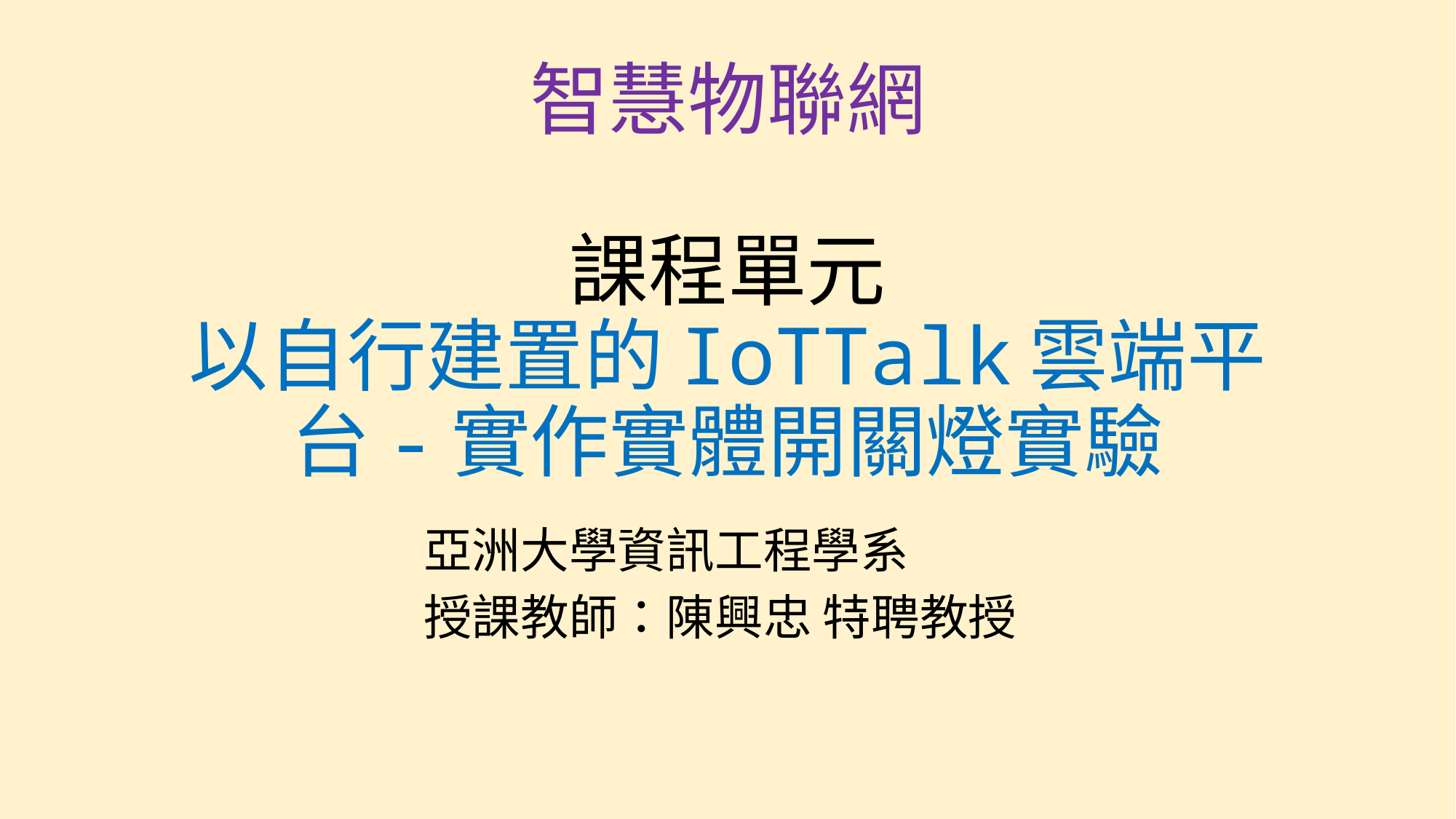

# 智慧物聯網 課程單元 以自行建置的IoTTalk雲端平台-實作實體開關燈實驗
亞洲大學資訊工程學系
授課教師：陳興忠 特聘教授